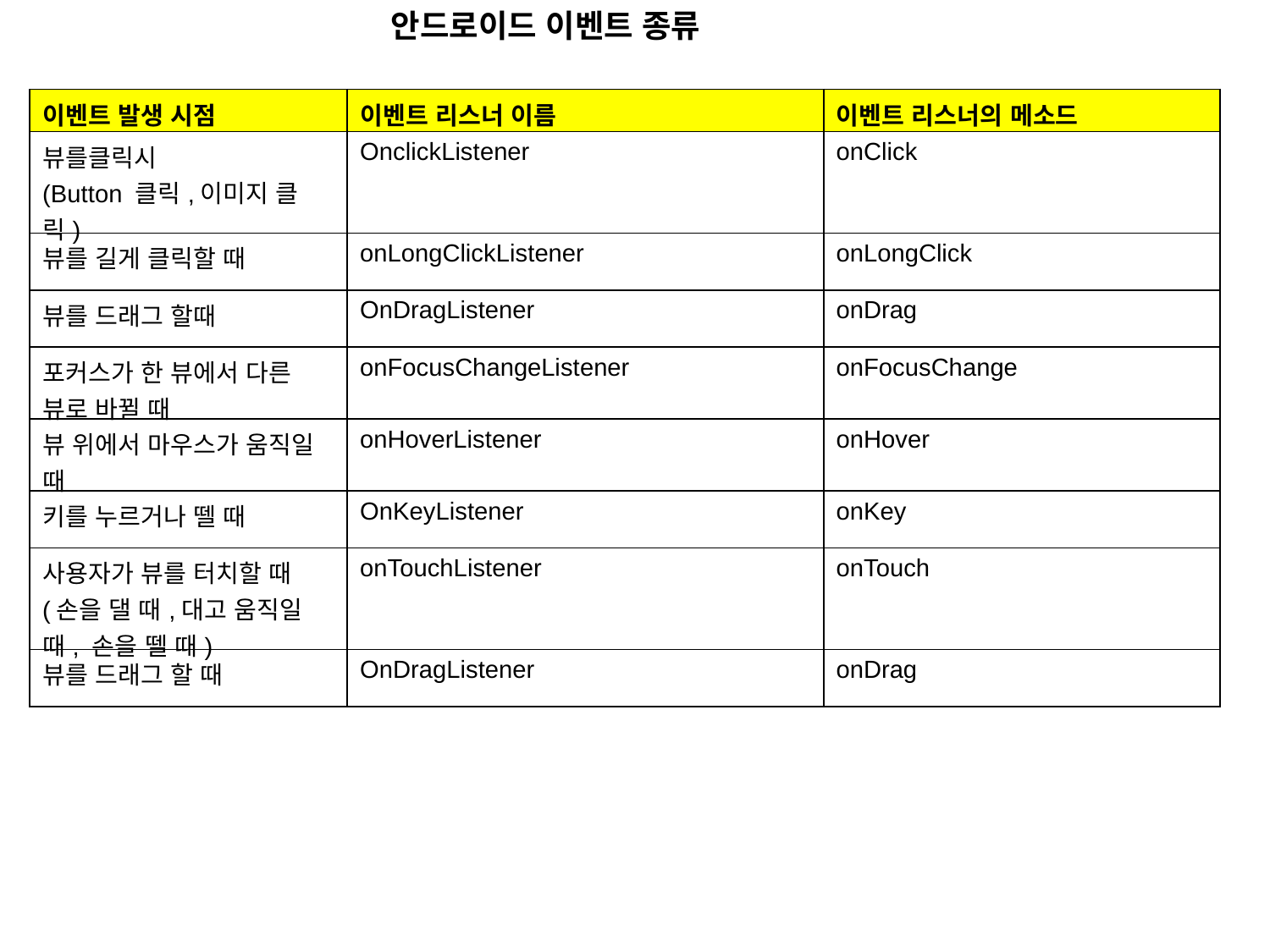

안드로이드 이벤트 종류
| 이벤트 발생 시점 | 이벤트 리스너 이름 | 이벤트 리스너의 메소드 |
| --- | --- | --- |
| 뷰를클릭시 (Button 클릭,이미지 클릭) | OnclickListener | onClick |
| 뷰를 길게 클릭할 때 | onLongClickListener | onLongClick |
| 뷰를 드래그 할때 | OnDragListener | onDrag |
| 포커스가 한 뷰에서 다른 뷰로 바뀔 때 | onFocusChangeListener | onFocusChange |
| 뷰 위에서 마우스가 움직일 때 | onHoverListener | onHover |
| 키를 누르거나 뗄 때 | OnKeyListener | onKey |
| 사용자가 뷰를 터치할 때 (손을 댈 때,대고 움직일 때, 손을 뗄 때) | onTouchListener | onTouch |
| 뷰를 드래그 할 때 | OnDragListener | onDrag |